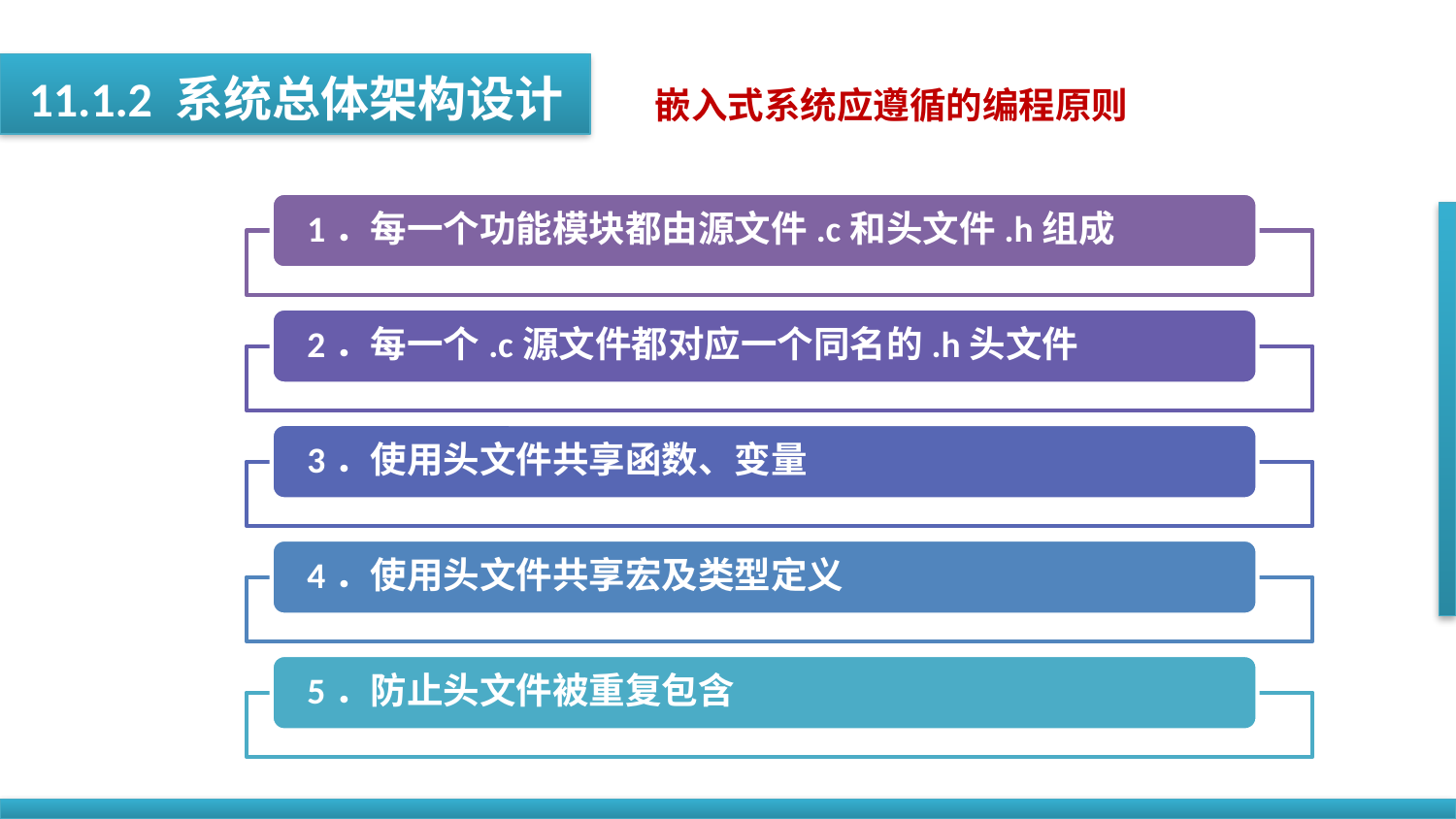

11.1.2 系统总体架构设计
嵌入式系统应遵循的编程原则
1．每一个功能模块都由源文件.c和头文件.h组成
2．每一个.c源文件都对应一个同名的.h头文件
3．使用头文件共享函数、变量
4．使用头文件共享宏及类型定义
5．防止头文件被重复包含